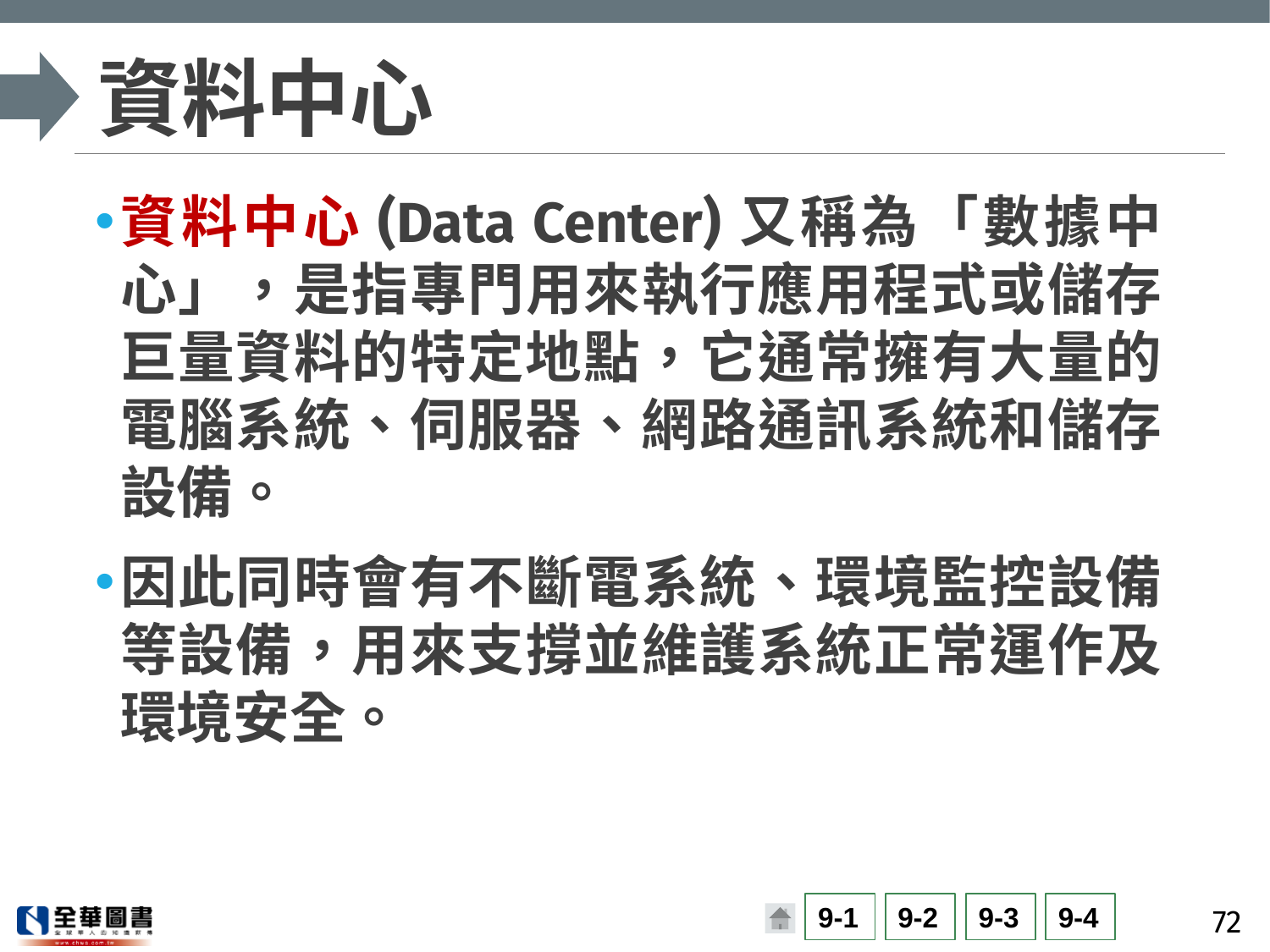

# 資料中心
資料中心(Data Center)又稱為「數據中心」，是指專門用來執行應用程式或儲存巨量資料的特定地點，它通常擁有大量的電腦系統、伺服器、網路通訊系統和儲存設備。
因此同時會有不斷電系統、環境監控設備等設備，用來支撐並維護系統正常運作及環境安全。
72